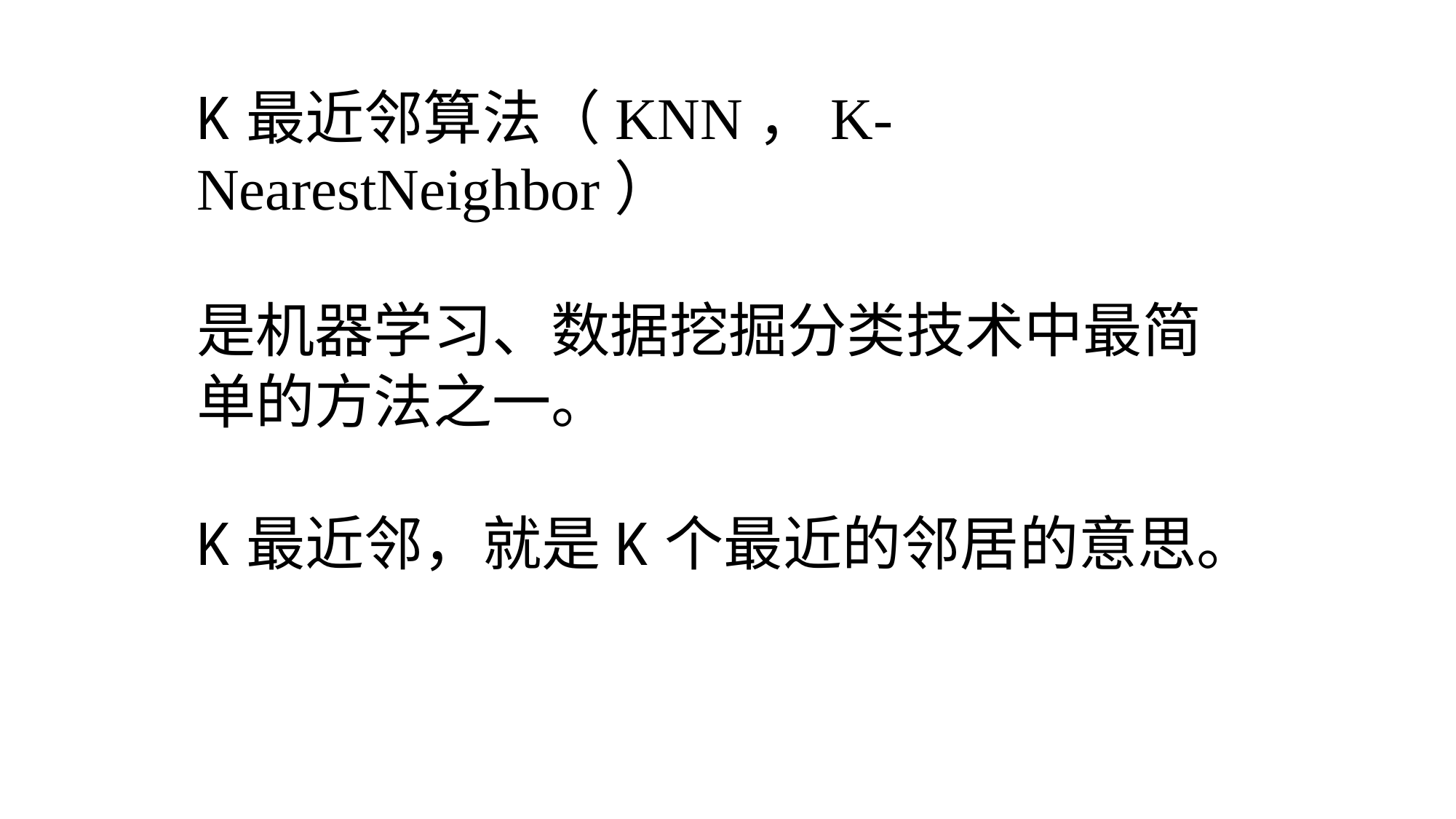

K最近邻算法（KNN，K-NearestNeighbor）

是机器学习、数据挖掘分类技术中最简单的方法之一。

K最近邻，就是K个最近的邻居的意思。